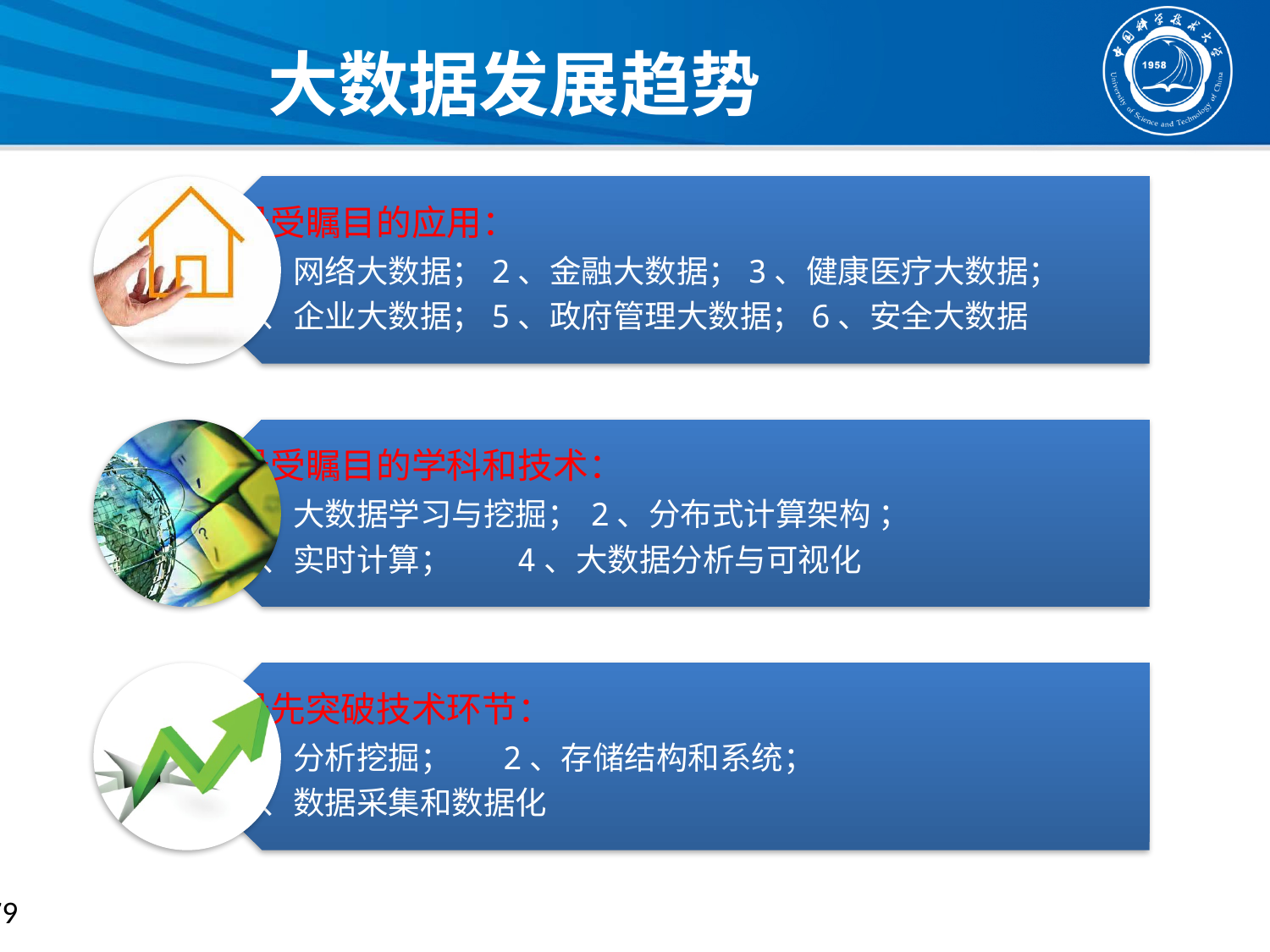

# 大数据发展趋势
最受瞩目的应用：
1、网络大数据；2、金融大数据；3、健康医疗大数据；
4、企业大数据；5、政府管理大数据；6、安全大数据
最受瞩目的学科和技术：
1、大数据学习与挖掘； 2、分布式计算架构 ；
3、实时计算；        4、大数据分析与可视化
最先突破技术环节：
1、分析挖掘；      2、存储结构和系统；
3、数据采集和数据化